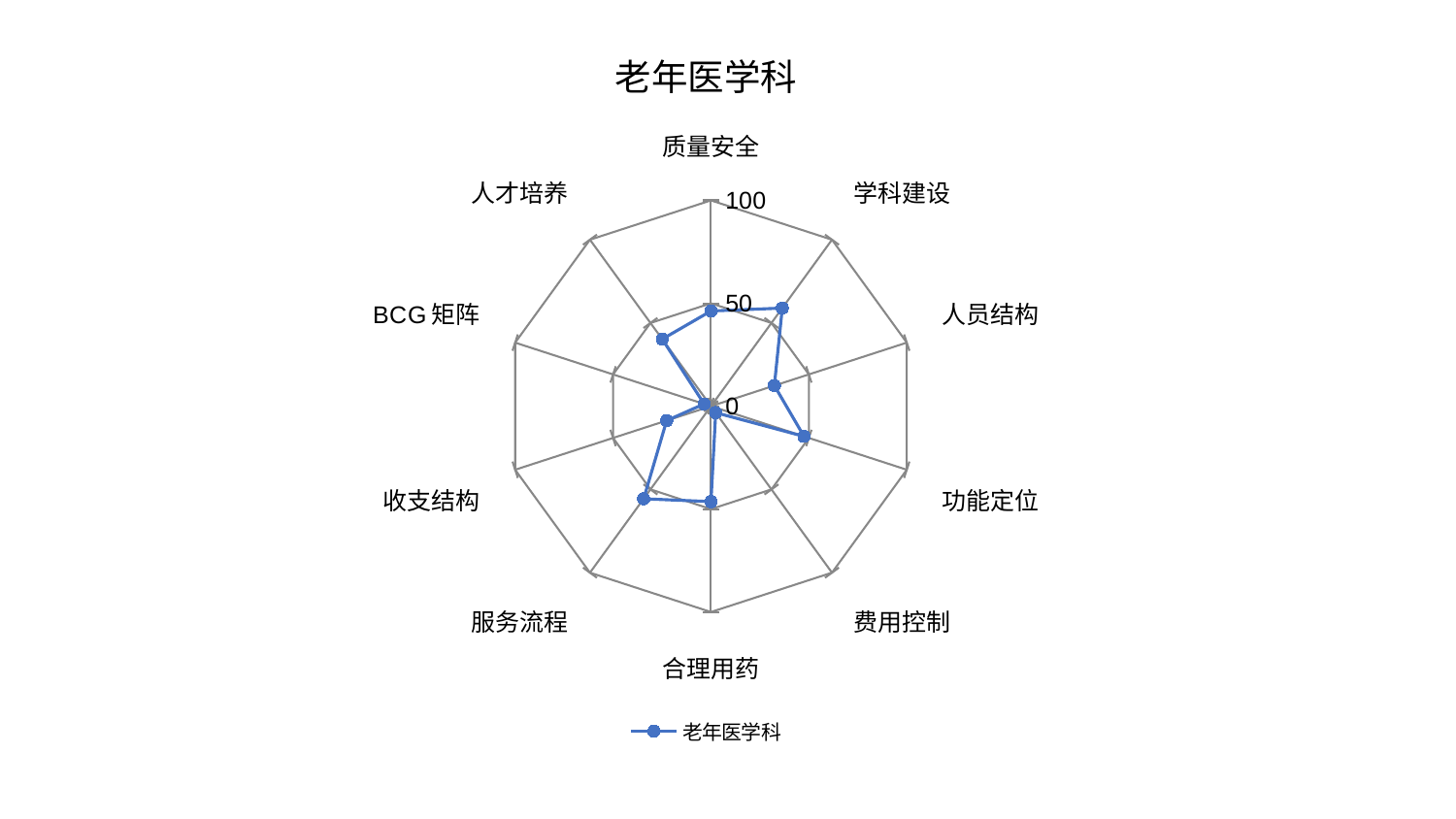

### Chart: 老年医学科

| Category | 老年医学科 |
|---|---|
| 质量安全 | 46.25811438047194 |
| 学科建设 | 58.920851701808154 |
| 人员结构 | 32.397869103840755 |
| 功能定位 | 47.5143549549704 |
| 费用控制 | 3.896433161710367 |
| 合理用药 | 46.3754900227211 |
| 服务流程 | 55.63858420414532 |
| 收支结构 | 22.648000530788575 |
| BCG矩阵 | 3.491421268027851 |
| 人才培养 | 40.28602353982554 |
125